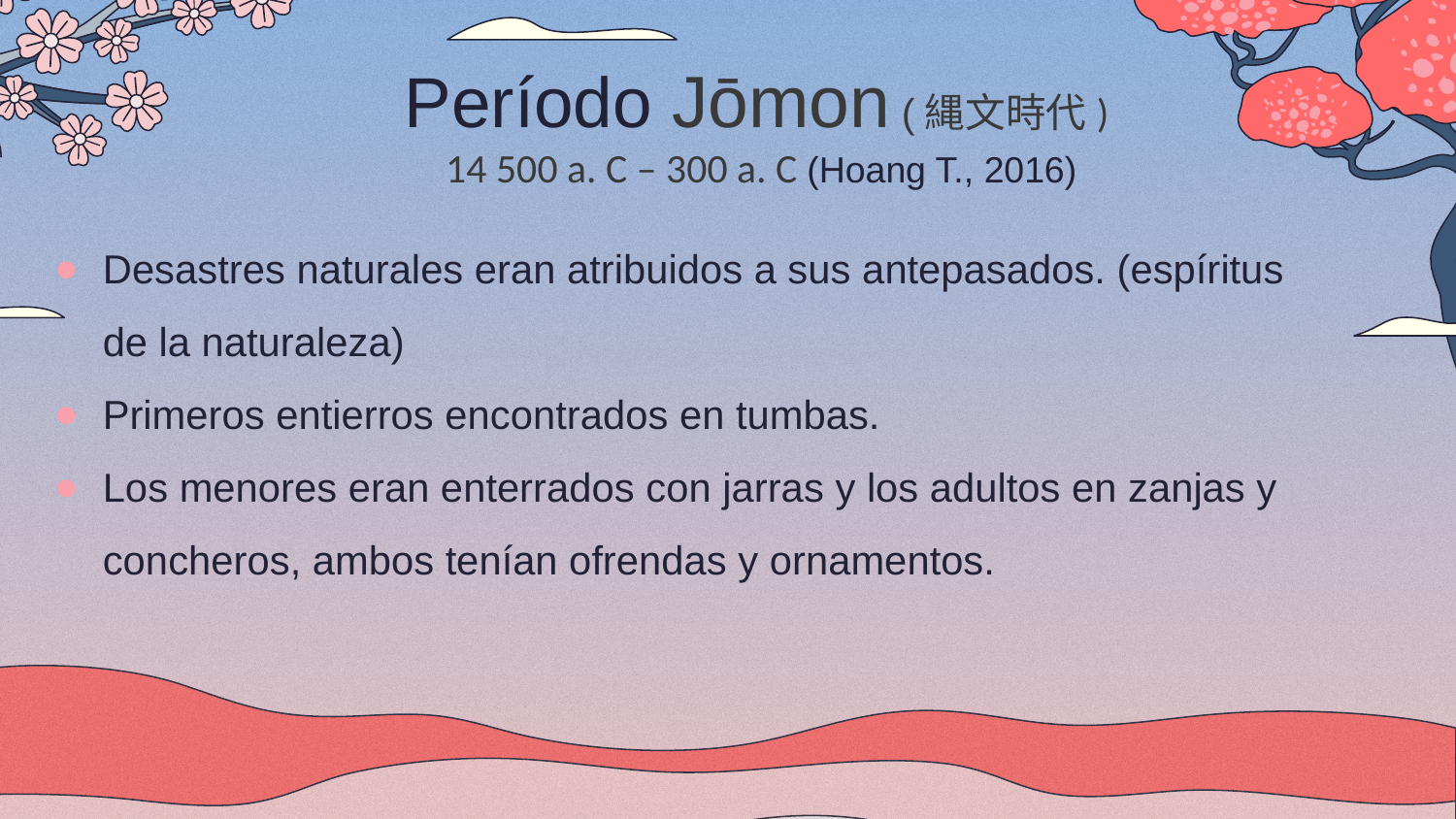

# Período Jōmon (縄文時代) 14 500 a. C – 300 a. C (Hoang T., 2016)
Desastres naturales eran atribuidos a sus antepasados. (espíritus de la naturaleza)
Primeros entierros encontrados en tumbas.
Los menores eran enterrados con jarras y los adultos en zanjas y concheros, ambos tenían ofrendas y ornamentos.